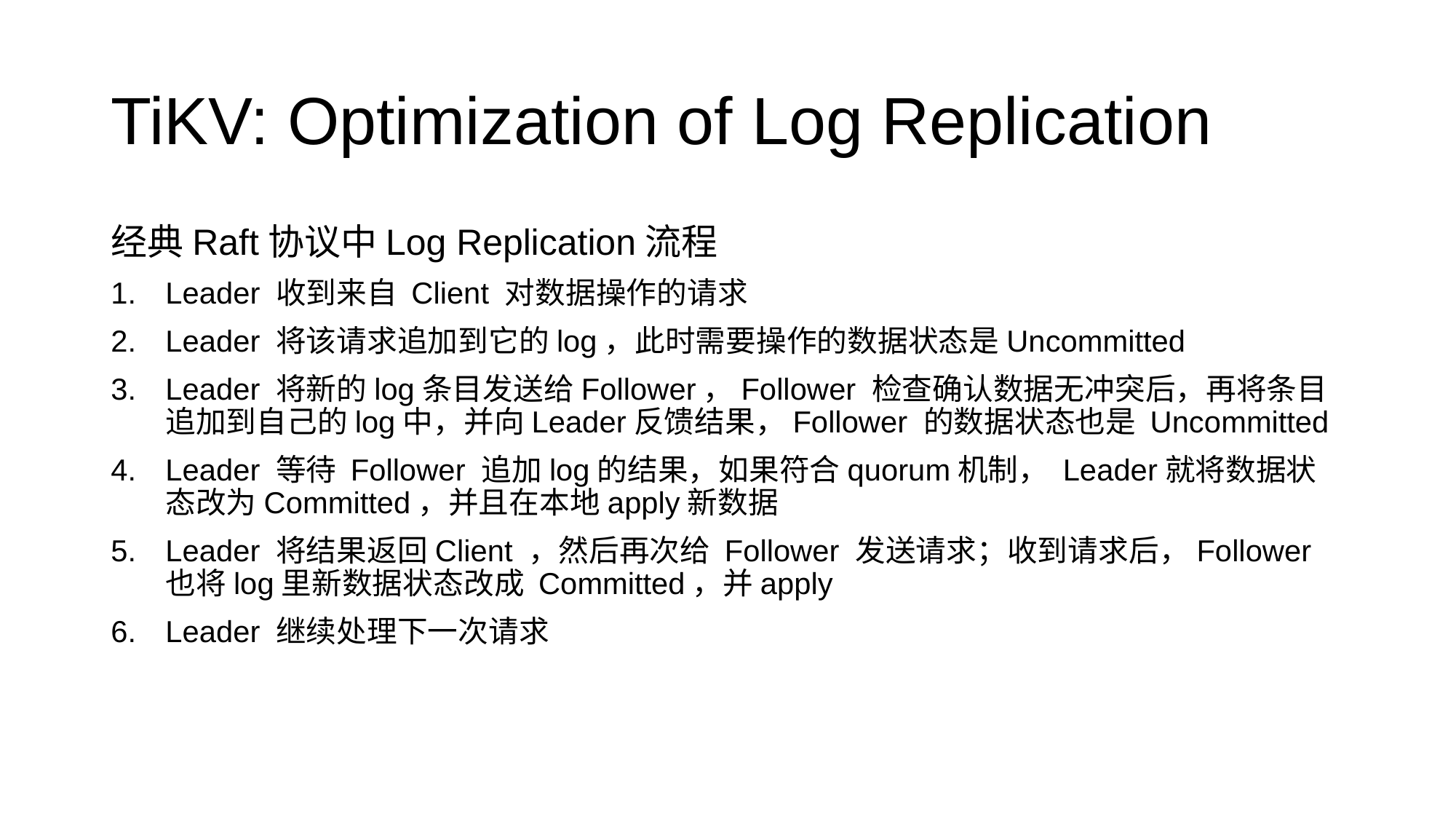

# TiKV: Optimization of Log Replication
经典Raft协议中Log Replication流程
Leader 收到来自 Client 对数据操作的请求
Leader 将该请求追加到它的log，此时需要操作的数据状态是Uncommitted
Leader 将新的log条目发送给Follower，Follower 检查确认数据无冲突后，再将条目追加到自己的log中，并向Leader反馈结果，Follower 的数据状态也是 Uncommitted
Leader 等待 Follower 追加log的结果，如果符合quorum机制， Leader就将数据状态改为Committed，并且在本地apply新数据
Leader 将结果返回Client ，然后再次给 Follower 发送请求；收到请求后，Follower 也将log里新数据状态改成 Committed，并apply
Leader 继续处理下一次请求